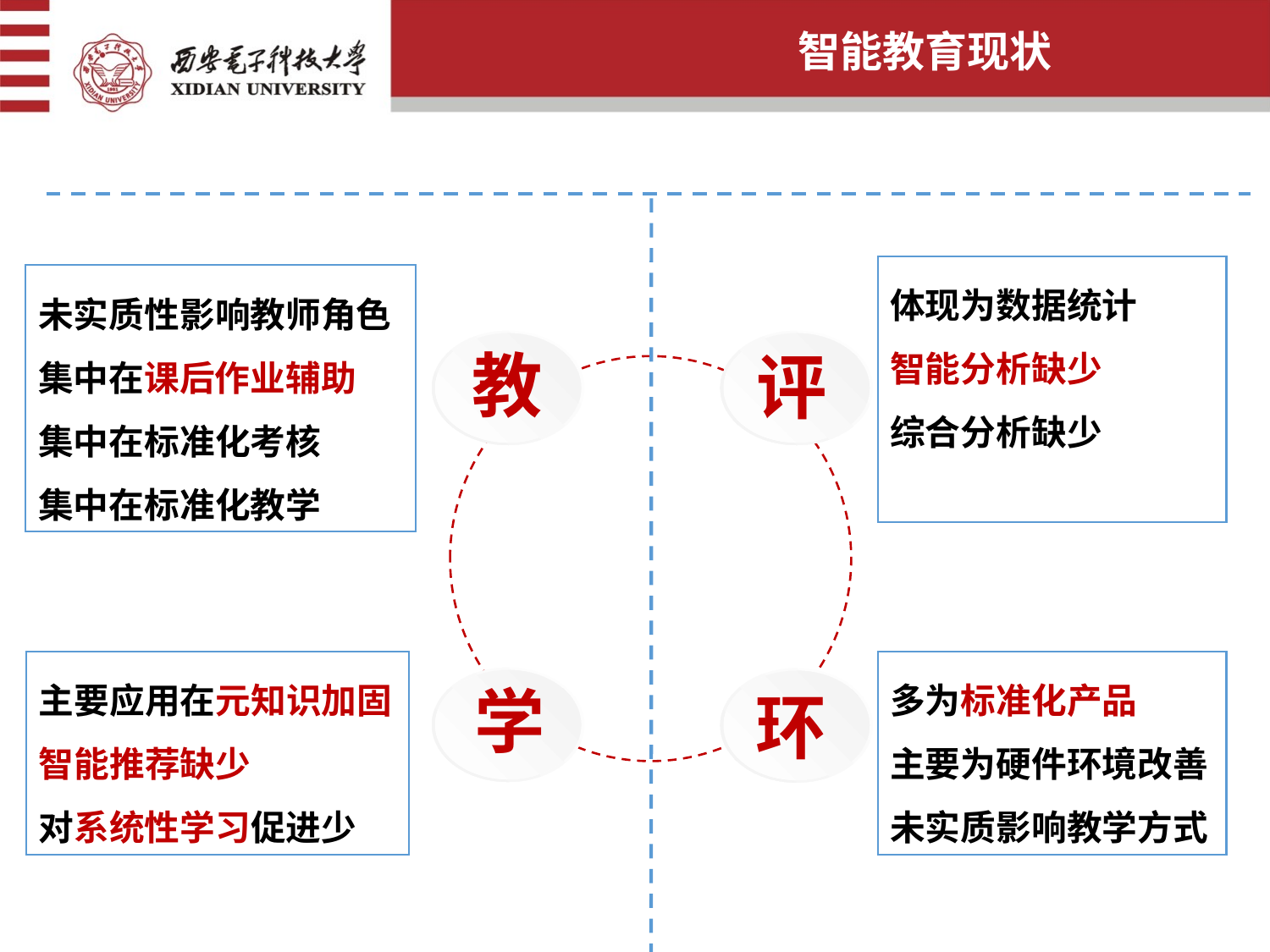

智能教育现状
体现为数据统计
智能分析缺少
综合分析缺少

未实质性影响教师角色
集中在课后作业辅助
集中在标准化考核
集中在标准化教学

教
评

主要应用在元知识加固
智能推荐缺少
对系统性学习促进少
多为标准化产品
主要为硬件环境改善
未实质影响教学方式

学
 环